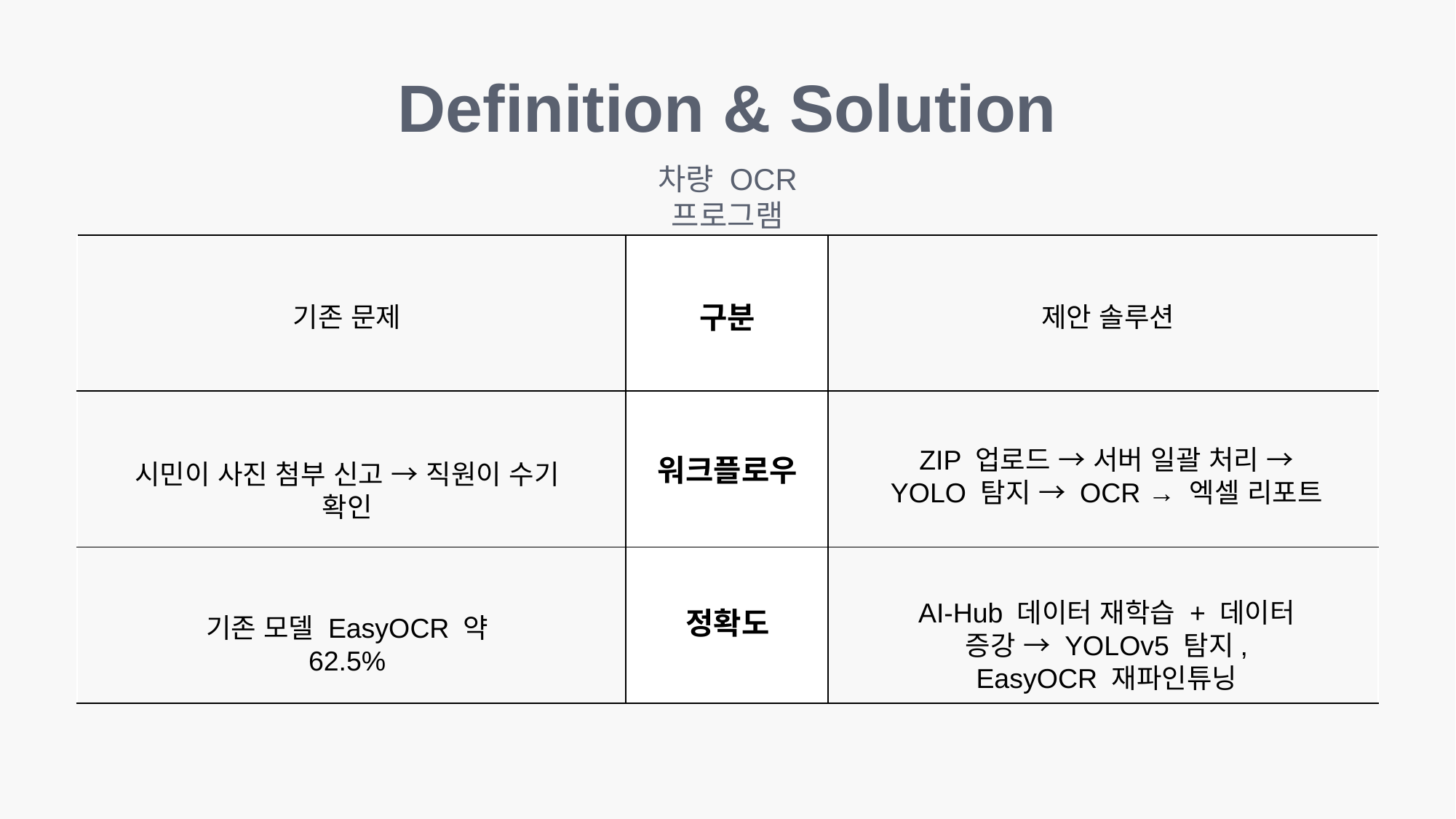

Definition & Solution
차량 OCR 프로그램
|  |  |  |
| --- | --- | --- |
|  |  |  |
|  |  |  |
구분
기존 문제
제안 솔루션
ZIP 업로드 → 서버 일괄 처리 → YOLO 탐지 → OCR → 엑셀 리포트
워크플로우
시민이 사진 첨부 신고 → 직원이 수기 확인
AI-Hub 데이터 재학습 + 데이터 증강 → YOLOv5 탐지, EasyOCR 재파인튜닝
정확도
기존 모델 EasyOCR 약 62.5%